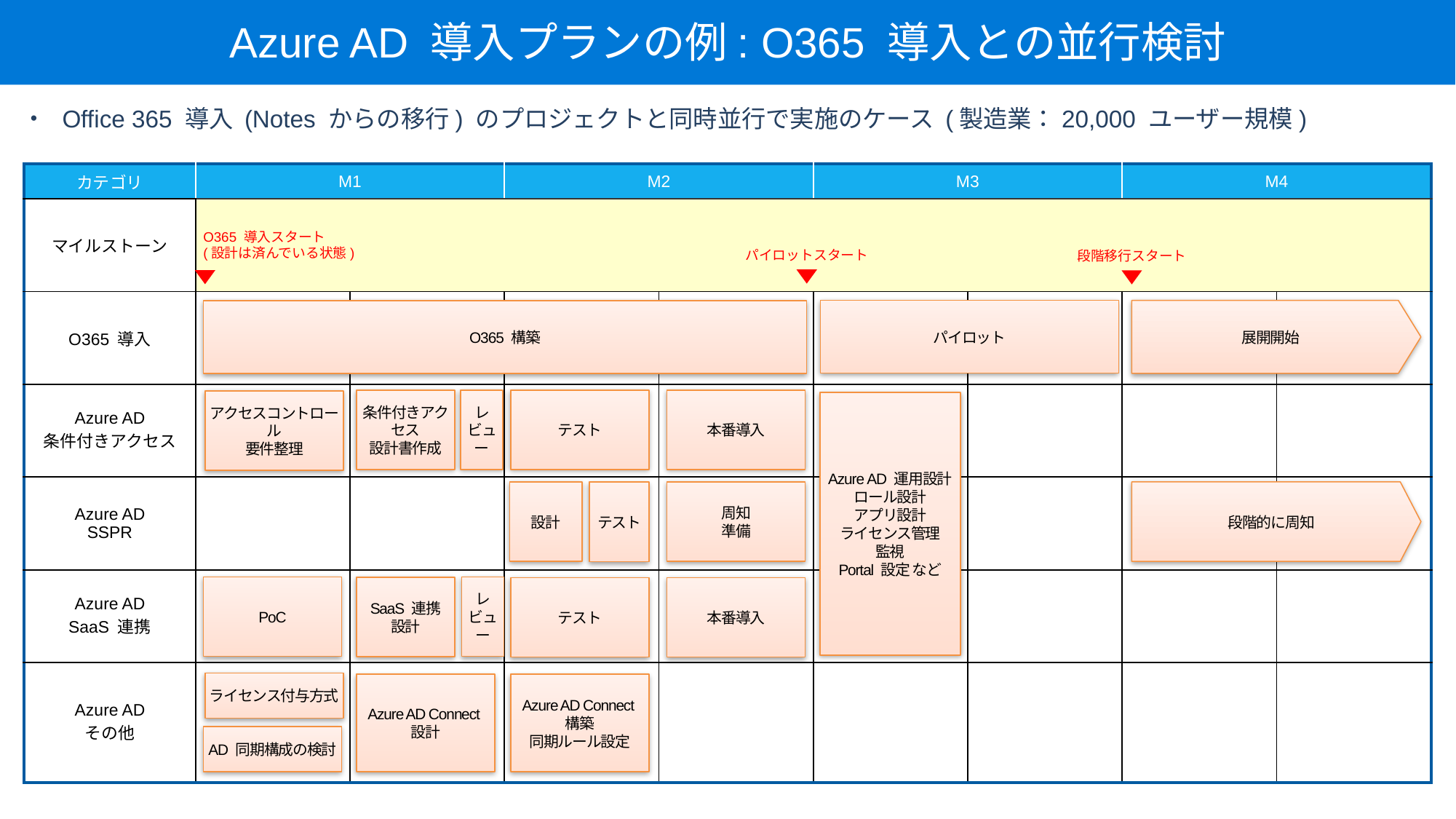

Azure AD 導入プランの例: O365 導入との並行検討
Office 365 導入 (Notes からの移行) のプロジェクトと同時並行で実施のケース (製造業：20,000 ユーザー規模)
| カテゴリ | M1 |  | M2 |  | M3 |  | M4 |  |
| --- | --- | --- | --- | --- | --- | --- | --- | --- |
| マイルストーン |  |  |  |  |  |  |  |  |
| O365 導入 |  |  |  |  |  |  |  |  |
| Azure AD 条件付きアクセス |  |  |  |  |  |  |  |  |
| Azure AD SSPR |  |  |  |  |  |  |  |  |
| Azure AD SaaS 連携 |  |  |  |  |  |  |  |  |
| Azure AD その他 |  |  |  |  |  |  |  |  |
O365 導入スタート
(設計は済んでいる状態)
パイロットスタート
段階移行スタート

パイロット
展開開始
O365 構築
レビュー
テスト
本番導入
条件付きアクセス
設計書作成
アクセスコントロール
要件整理
Azure AD 運用設計
ロール設計
アプリ設計
ライセンス管理
監視
Portal 設定 など
段階的に周知
設計
周知
準備
テスト
レビュー
PoC
SaaS 連携
設計
テスト
本番導入
ライセンス付与方式
Azure AD Connect
設計
Azure AD Connect
構築
同期ルール設定
AD 同期構成の検討